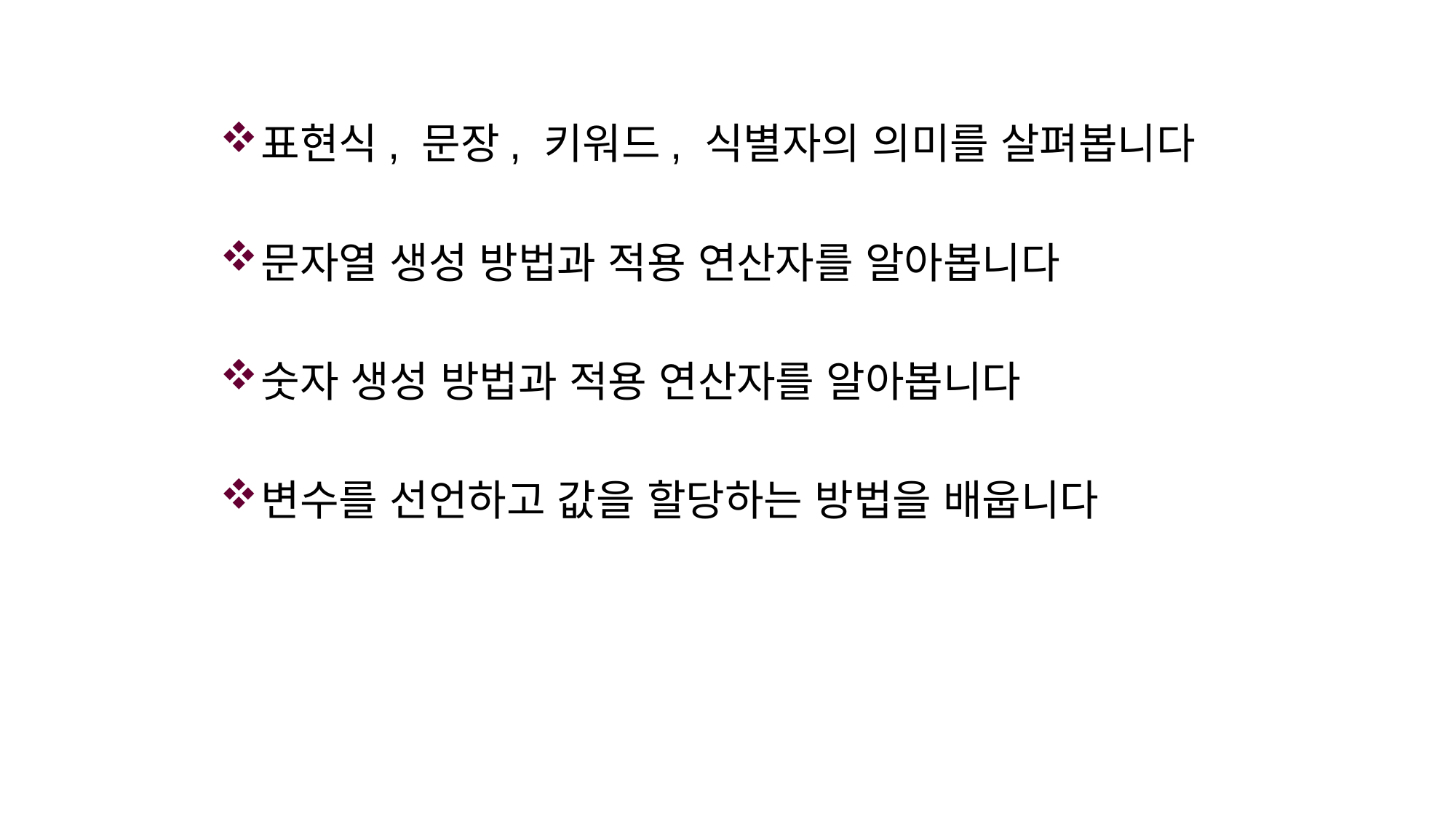

표현식, 문장, 키워드, 식별자의 의미를 살펴봅니다

문자열 생성 방법과 적용 연산자를 알아봅니다

숫자 생성 방법과 적용 연산자를 알아봅니다

변수를 선언하고 값을 할당하는 방법을 배웁니다